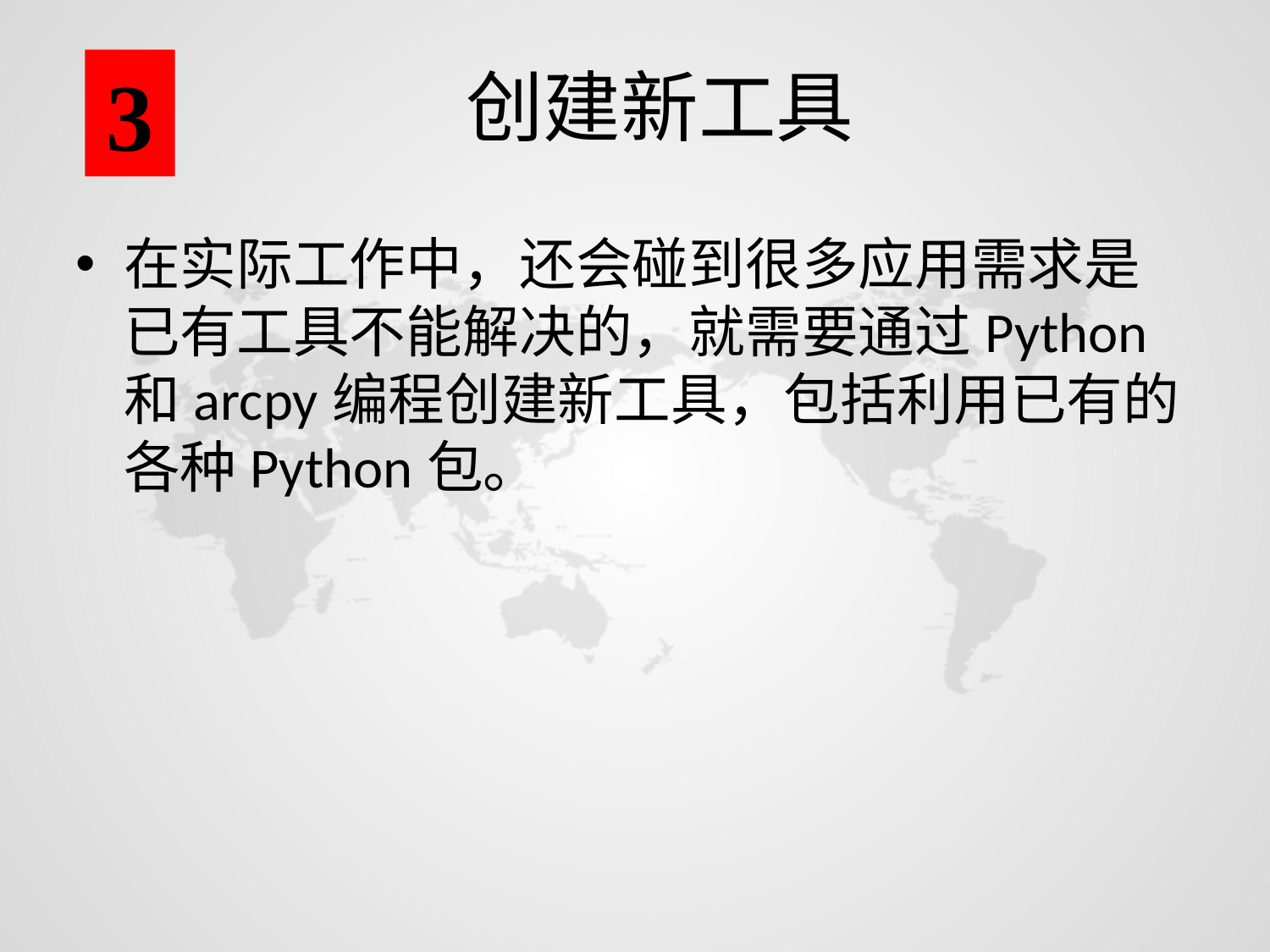

3
# 创建新工具
在实际工作中，还会碰到很多应用需求是已有工具不能解决的，就需要通过Python和arcpy编程创建新工具，包括利用已有的各种Python包。